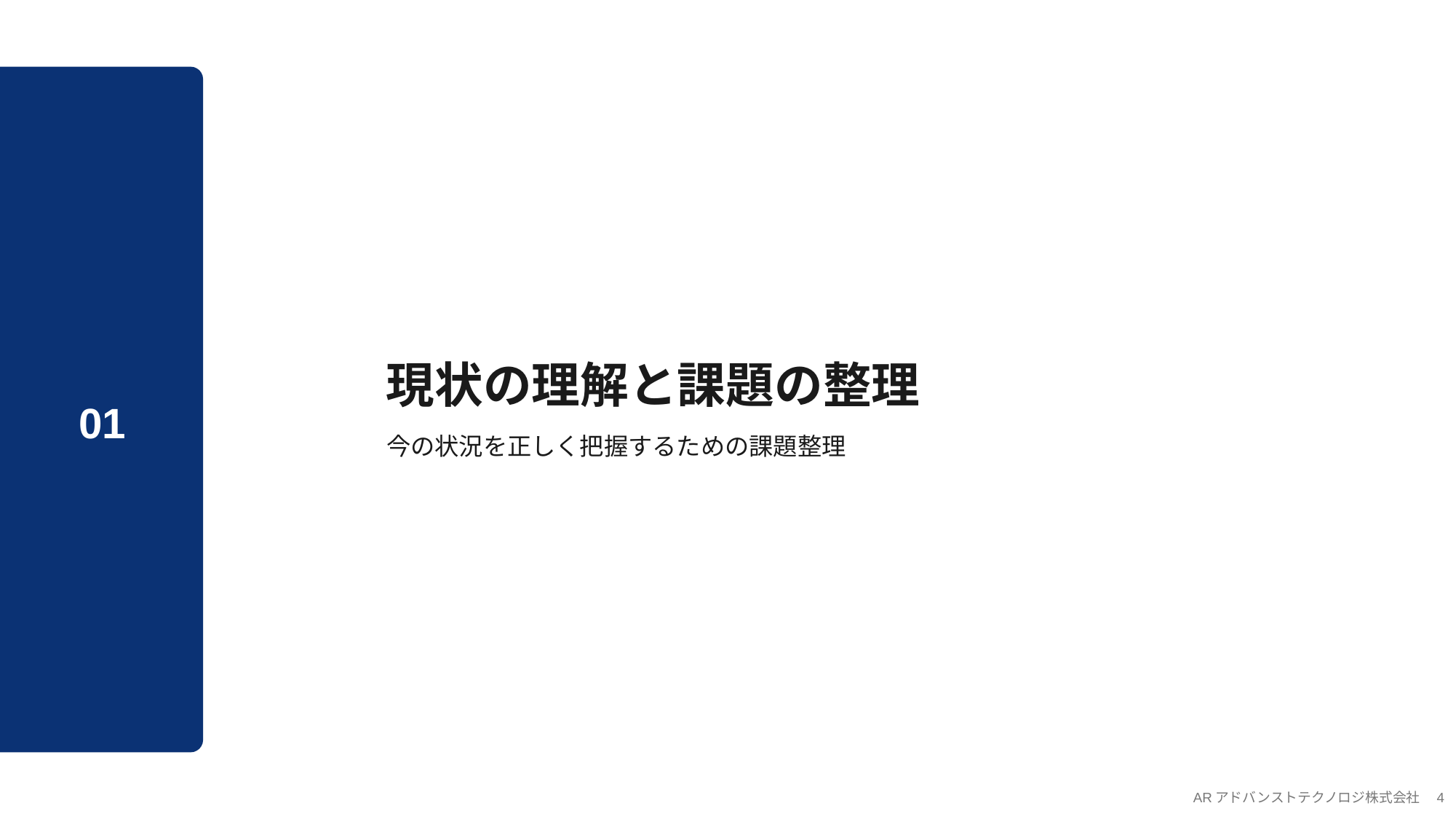

現状の理解と課題の整理
01
今の状況を正しく把握するための課題整理
ARアドバンストテクノロジ株式会社　4